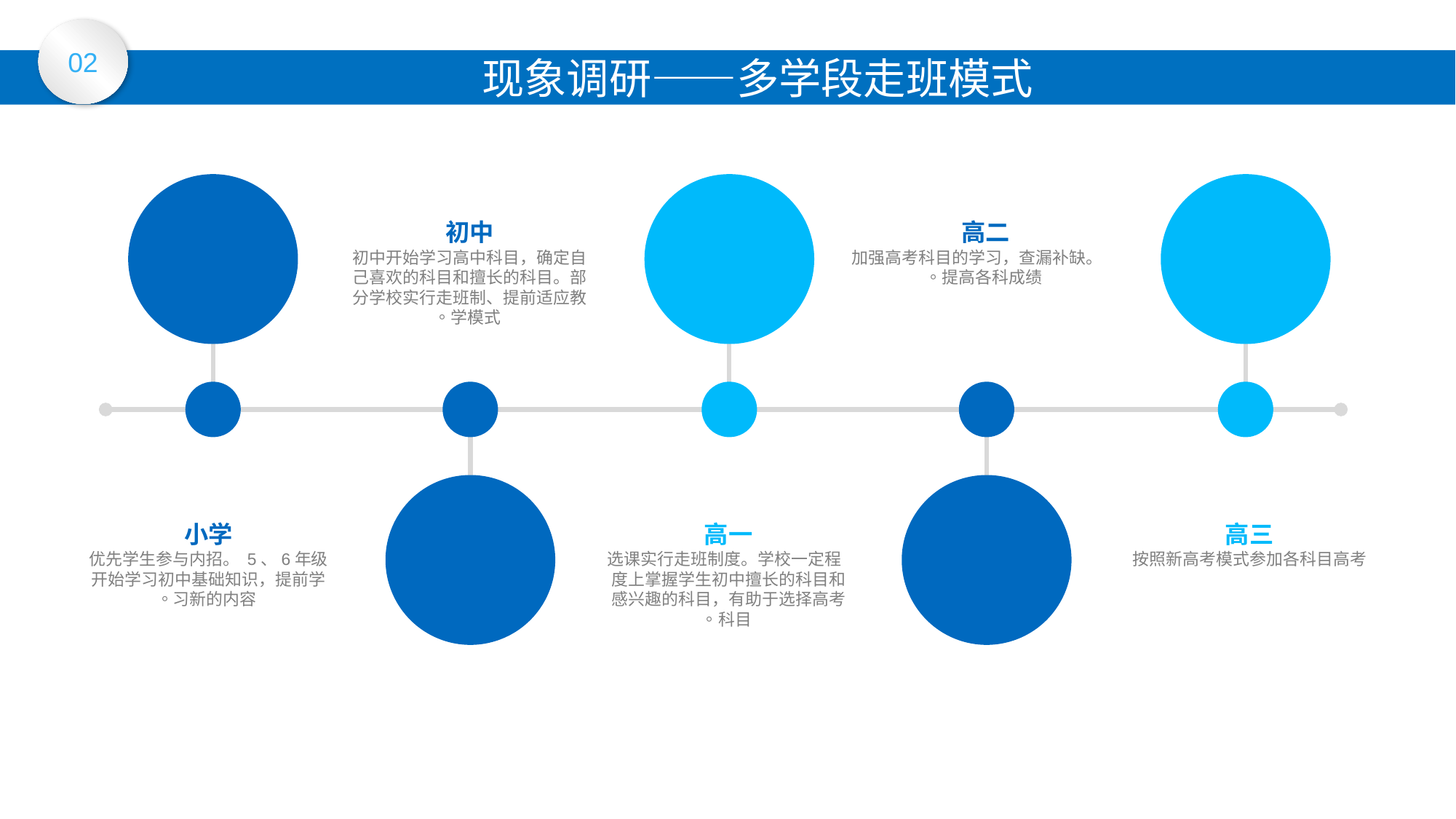

# 单击此处添加标题
02
现象调研——多学段走班模式

初中
高二
初中开始学习高中科目，确定自己喜欢的科目和擅长的科目。部分学校实行走班制、提前适应教学模式。
加强高考科目的学习，查漏补缺。提高各科成绩。

小学
高一
高三
优先学生参与内招。 5、6年级开始学习初中基础知识，提前学习新的内容。
 选课实行走班制度。学校一定程度上掌握学生初中擅长的科目和感兴趣的科目，有助于选择高考科目。
按照新高考模式参加各科目高考